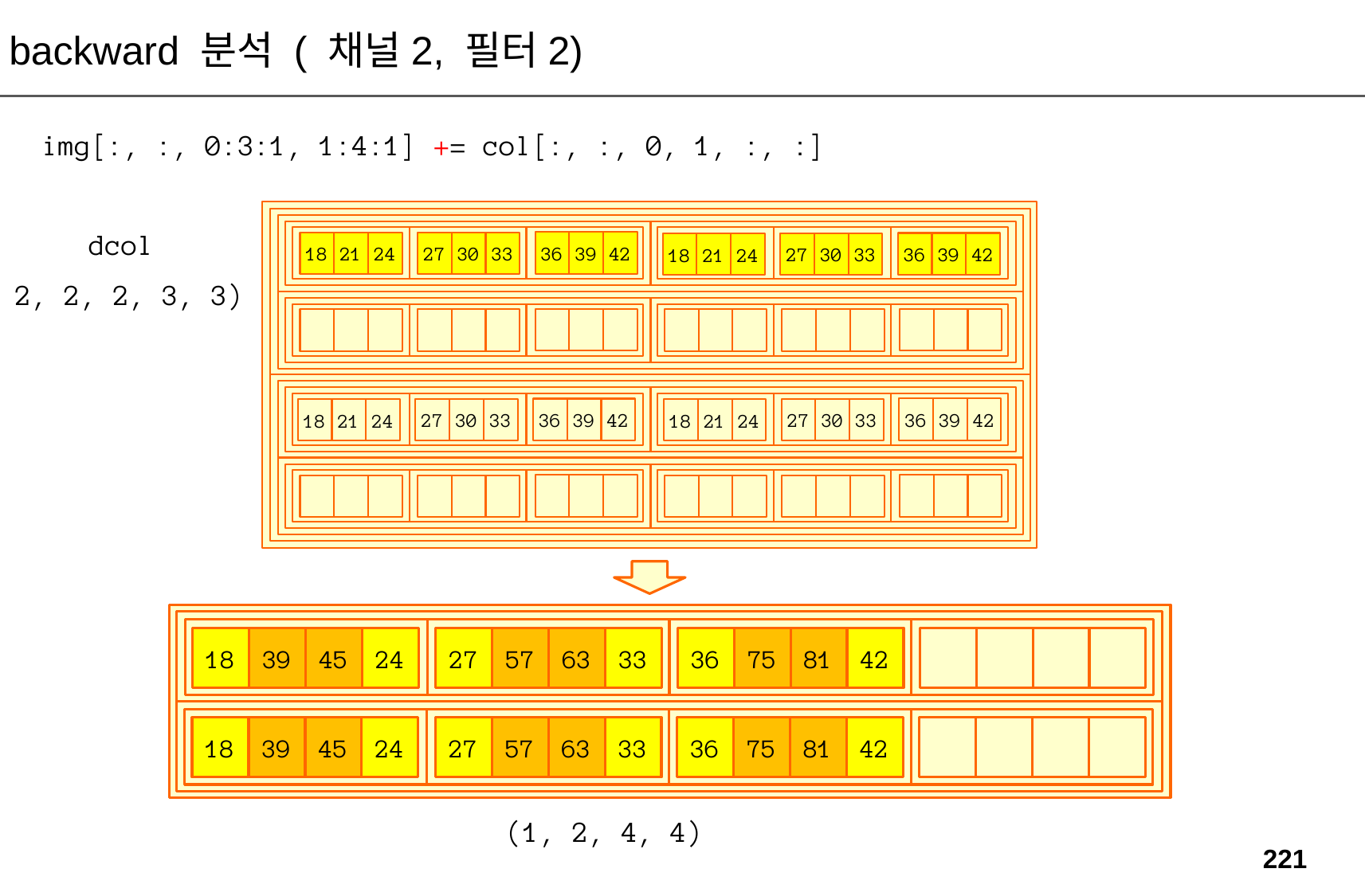

backward 분석 ( 채널2, 필터2)
img[:, :, 0:3:1, 1:4:1] += col[:, :, 0, 1, :, :]

dcol

42
39
36
33
30
27
24
18
21
42
39
36
33
30
27
24
18
21
(1, 2, 2, 2, 3, 3)

42
39
36
42
39
36
33
30
27
33
30
27
24
18
21
24
18
21

18
39
45
24
27
57
63
33
36
75
81
42

18
39
45
24
27
57
63
33
36
75
81
42

(1, 2, 4, 4)